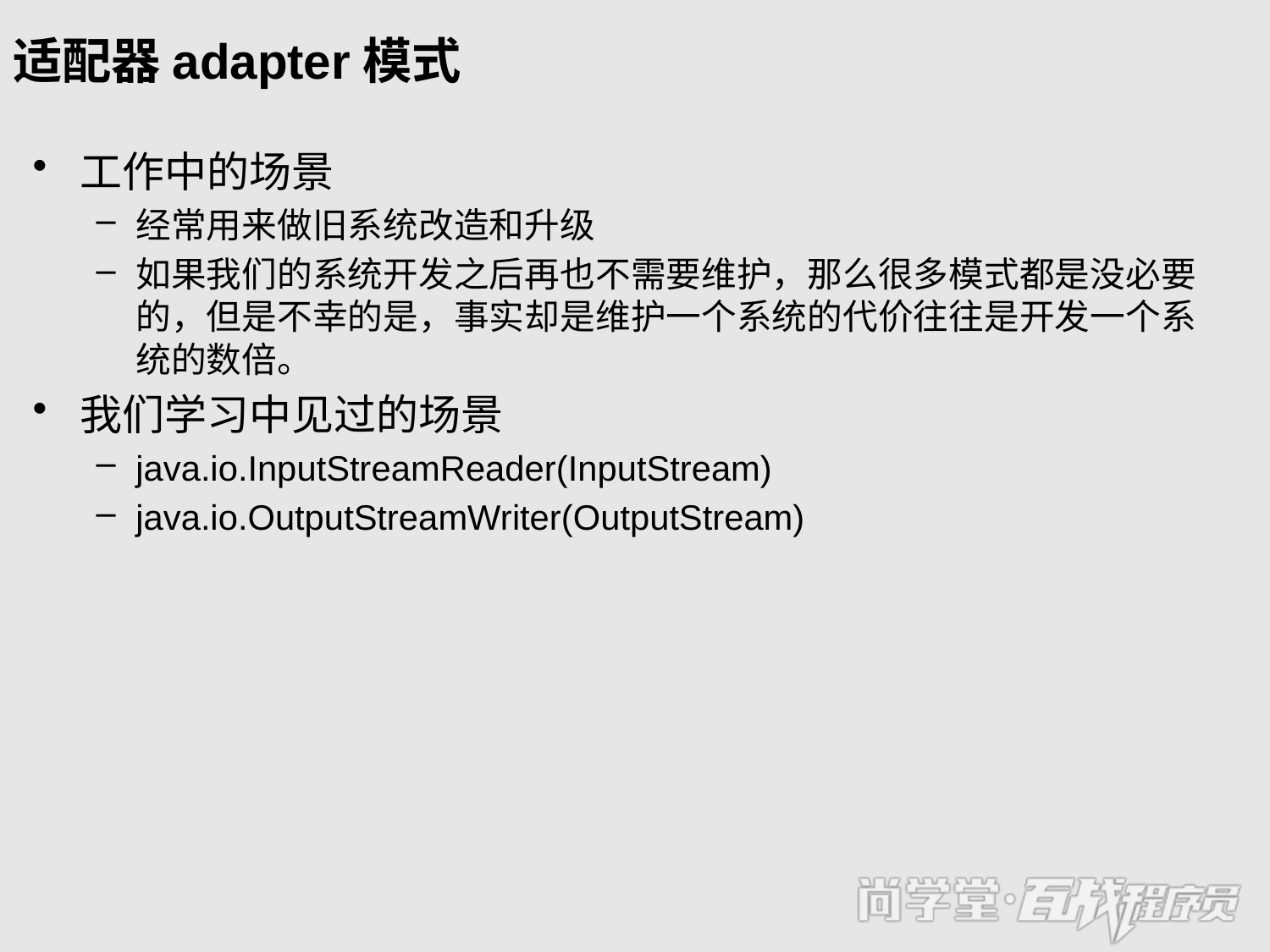

# 适配器adapter模式
工作中的场景
经常用来做旧系统改造和升级
如果我们的系统开发之后再也不需要维护，那么很多模式都是没必要的，但是不幸的是，事实却是维护一个系统的代价往往是开发一个系统的数倍。
我们学习中见过的场景
java.io.InputStreamReader(InputStream)
java.io.OutputStreamWriter(OutputStream)